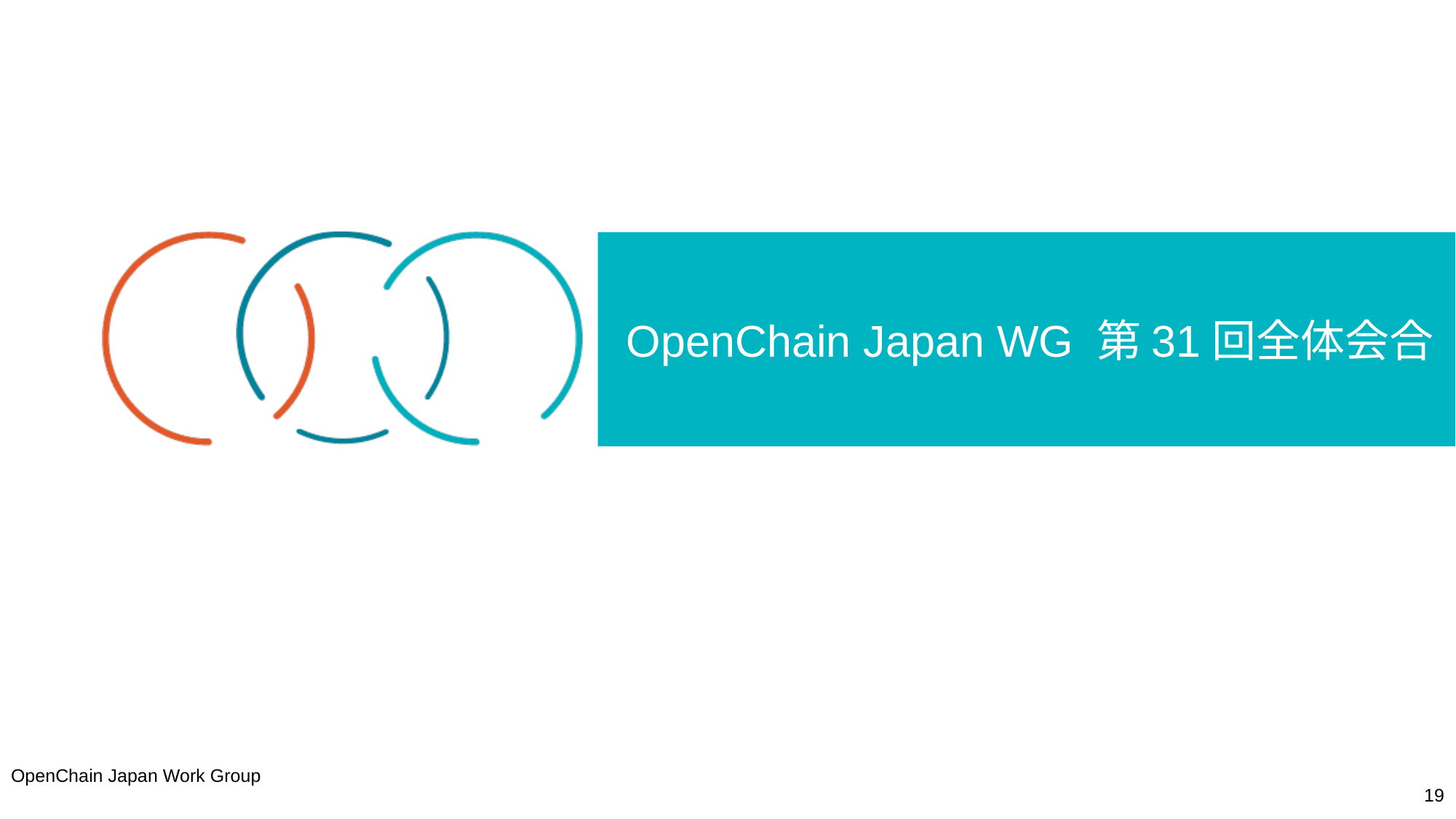

OpenChain Japan WG 第31回全体会合
OpenChain Japan Work Group
19